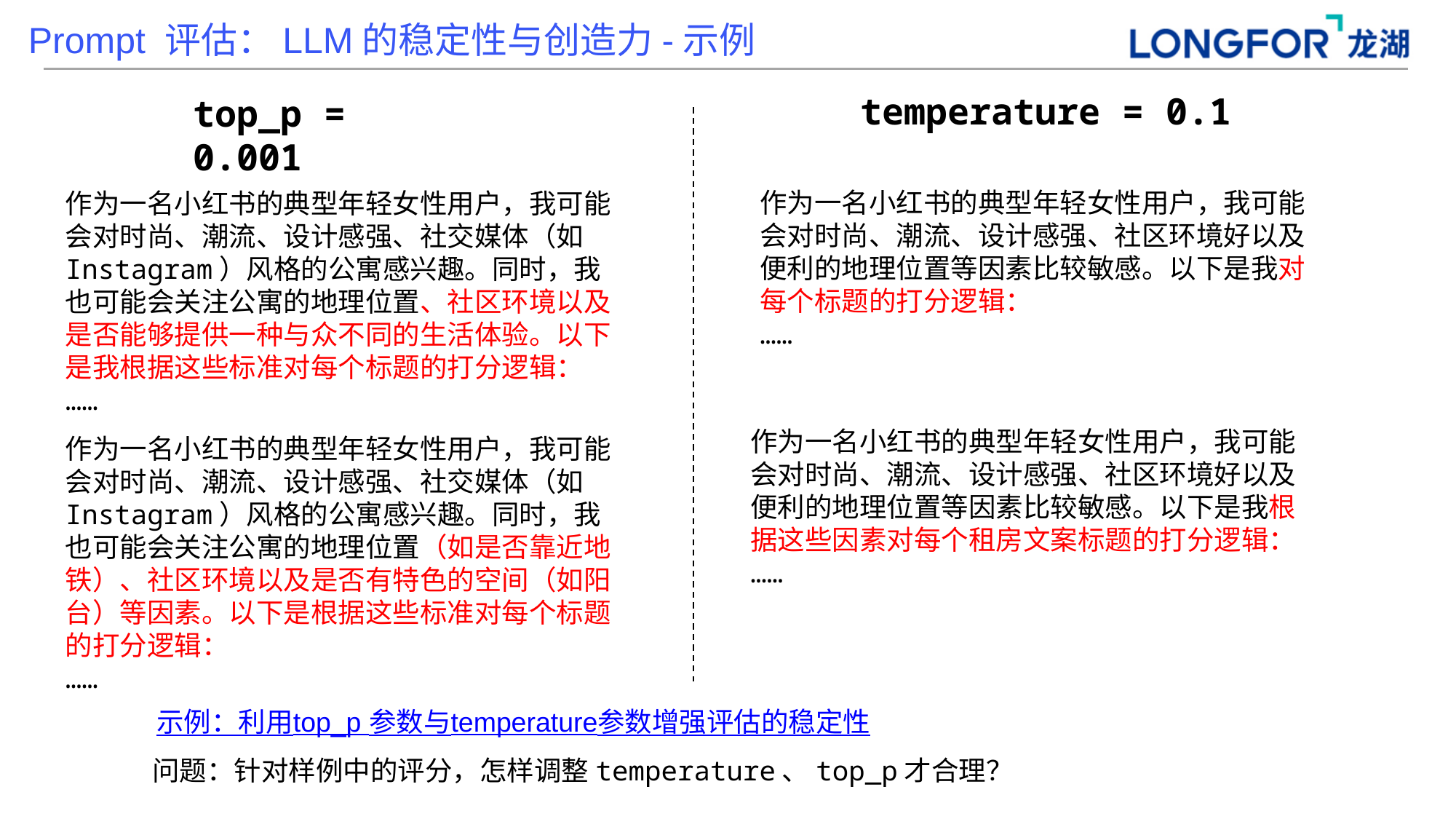

Prompt 评估：LLM的稳定性与创造力-示例
temperature = 0.1
top_p = 0.001
作为一名小红书的典型年轻女性用户，我可能会对时尚、潮流、设计感强、社区环境好以及便利的地理位置等因素比较敏感。以下是我对每个标题的打分逻辑：
……
作为一名小红书的典型年轻女性用户，我可能会对时尚、潮流、设计感强、社交媒体（如Instagram）风格的公寓感兴趣。同时，我也可能会关注公寓的地理位置、社区环境以及是否能够提供一种与众不同的生活体验。以下是我根据这些标准对每个标题的打分逻辑：
……
作为一名小红书的典型年轻女性用户，我可能会对时尚、潮流、设计感强、社区环境好以及便利的地理位置等因素比较敏感。以下是我根据这些因素对每个租房文案标题的打分逻辑：
……
作为一名小红书的典型年轻女性用户，我可能会对时尚、潮流、设计感强、社交媒体（如Instagram）风格的公寓感兴趣。同时，我也可能会关注公寓的地理位置（如是否靠近地铁）、社区环境以及是否有特色的空间（如阳台）等因素。以下是根据这些标准对每个标题的打分逻辑：
……
示例：利用top_p 参数与temperature参数增强评估的稳定性
问题：针对样例中的评分，怎样调整temperature、top_p才合理？